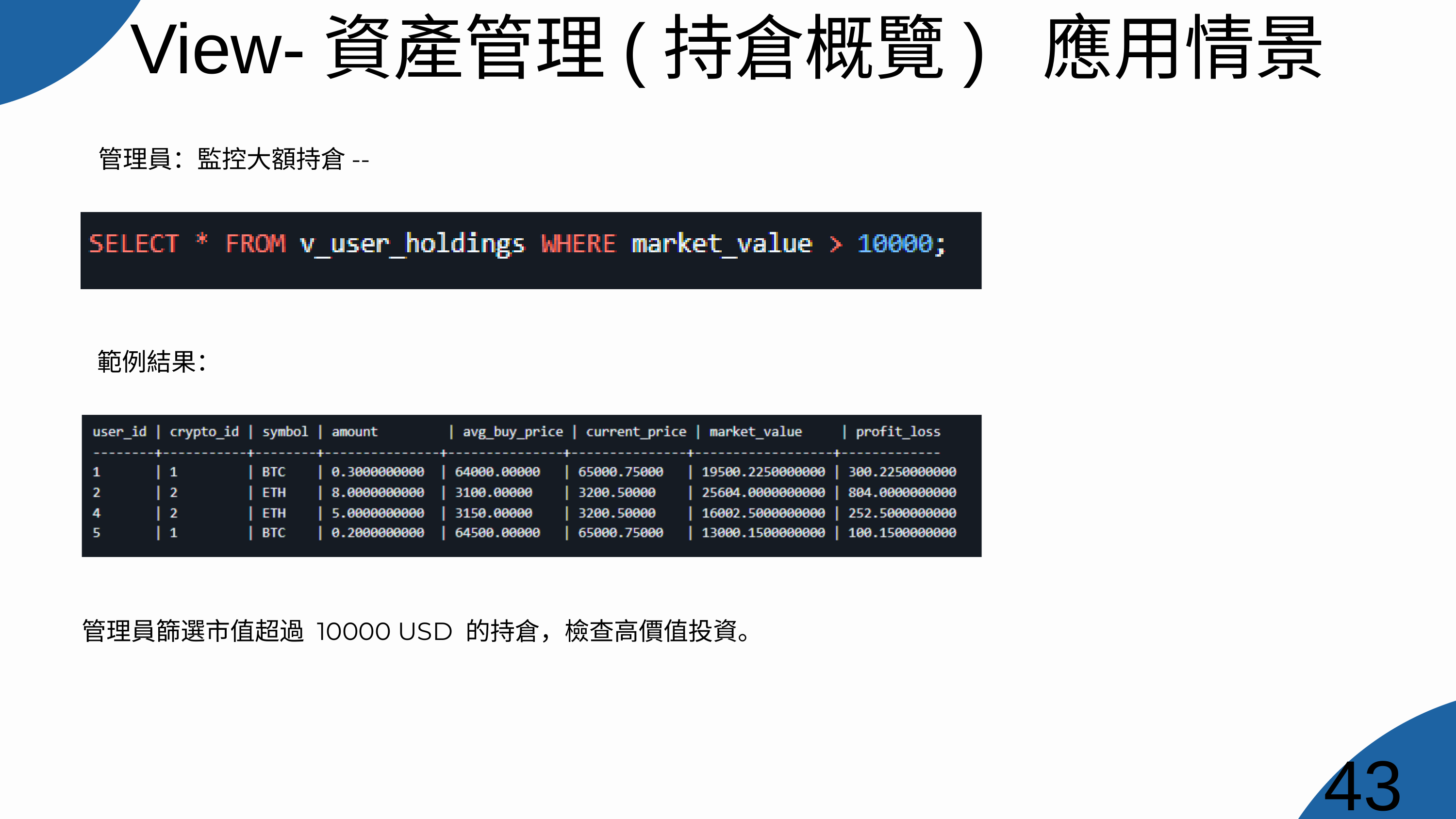

View-資產管理(持倉概覽)  應用情景
管理員：監控大額持倉--

範例結果：

管理員篩選市值超過 10000 USD 的持倉，檢查高價值投資。

43